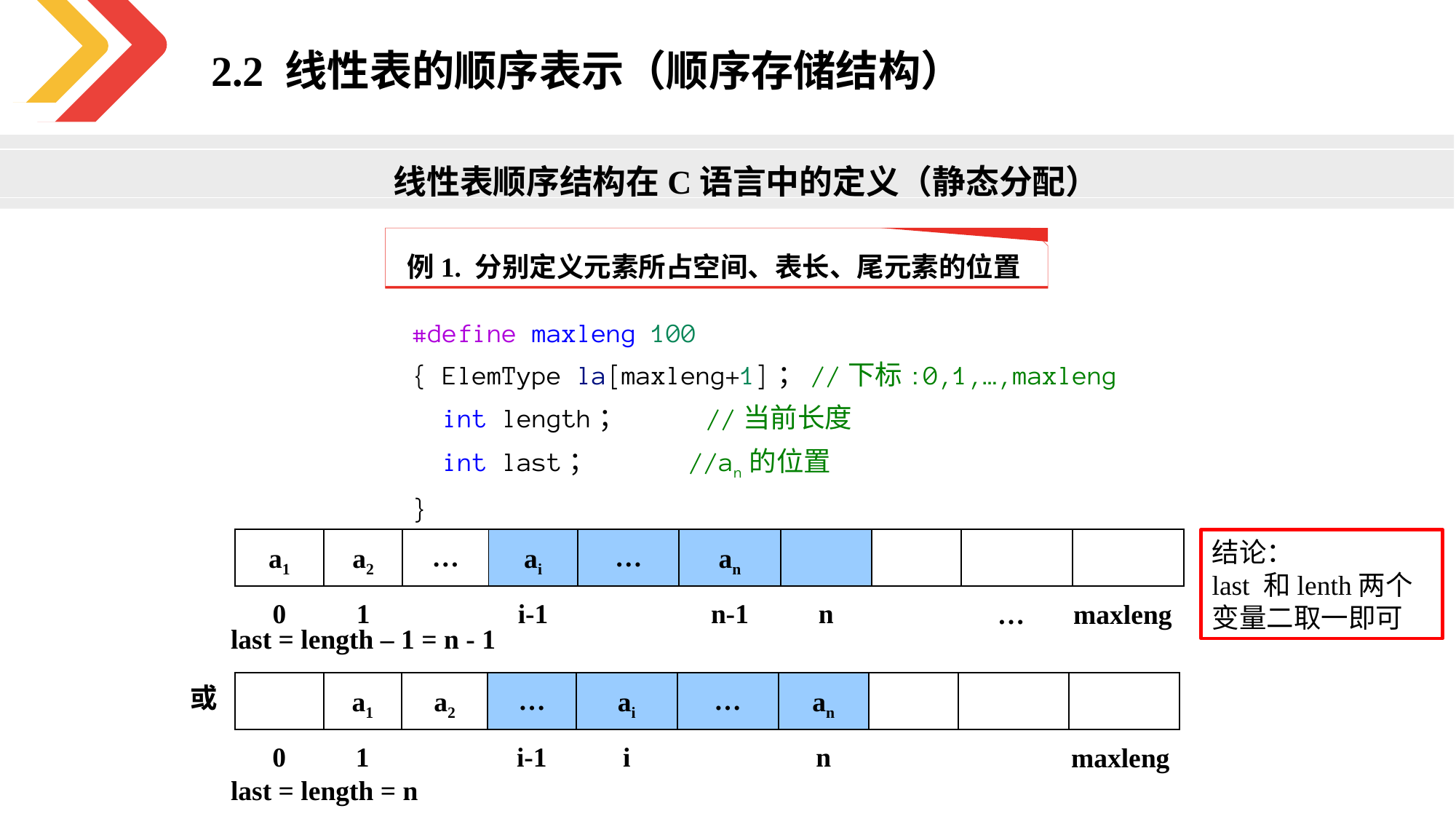

2.2 线性表的顺序表示（顺序存储结构）

线性表顺序结构在C语言中的定义（静态分配）

例1. 分别定义元素所占空间、表长、尾元素的位置
#define maxleng 100
{ ElemType la[maxleng+1]；//下标:0,1,…,maxleng
  int length；            //当前长度
  int last；              //an的位置
}
| a1 | a2 | … | ai | … | an |  |  |  |  |
| --- | --- | --- | --- | --- | --- | --- | --- | --- | --- |
| 0 | 1 |  | i-1 |  | n-1 | n |  | … maxleng |  |
结论：
last 和lenth两个变量二取一即可
last = length – 1 = n - 1
|  | a1 | a2 | … | ai | … | an |  |  |  |
| --- | --- | --- | --- | --- | --- | --- | --- | --- | --- |
| 0 | 1 |  | i-1 | i |  | n |  | maxleng |  |
或
last = length = n